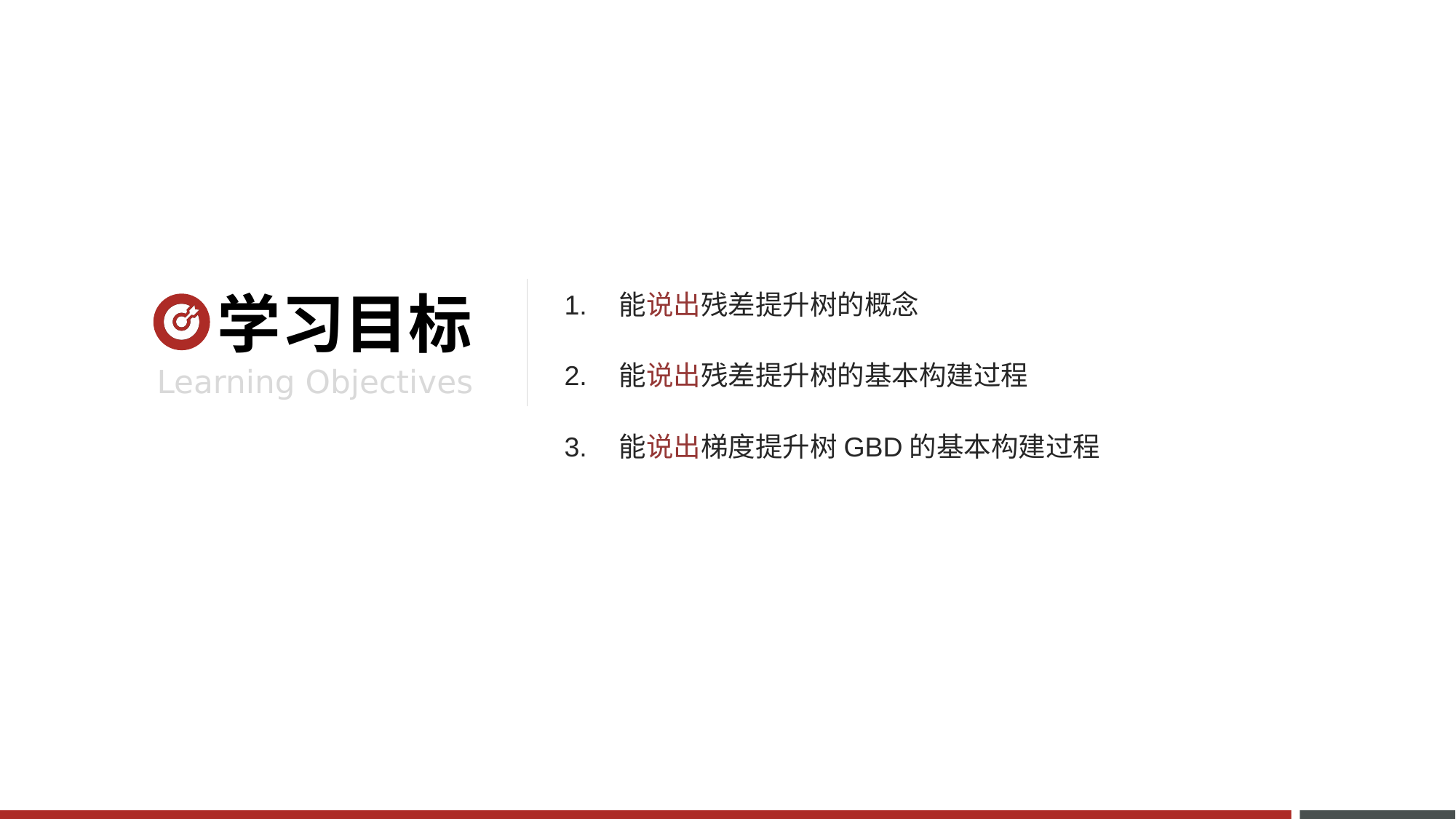

能说出残差提升树的概念
能说出残差提升树的基本构建过程
能说出梯度提升树GBD的基本构建过程